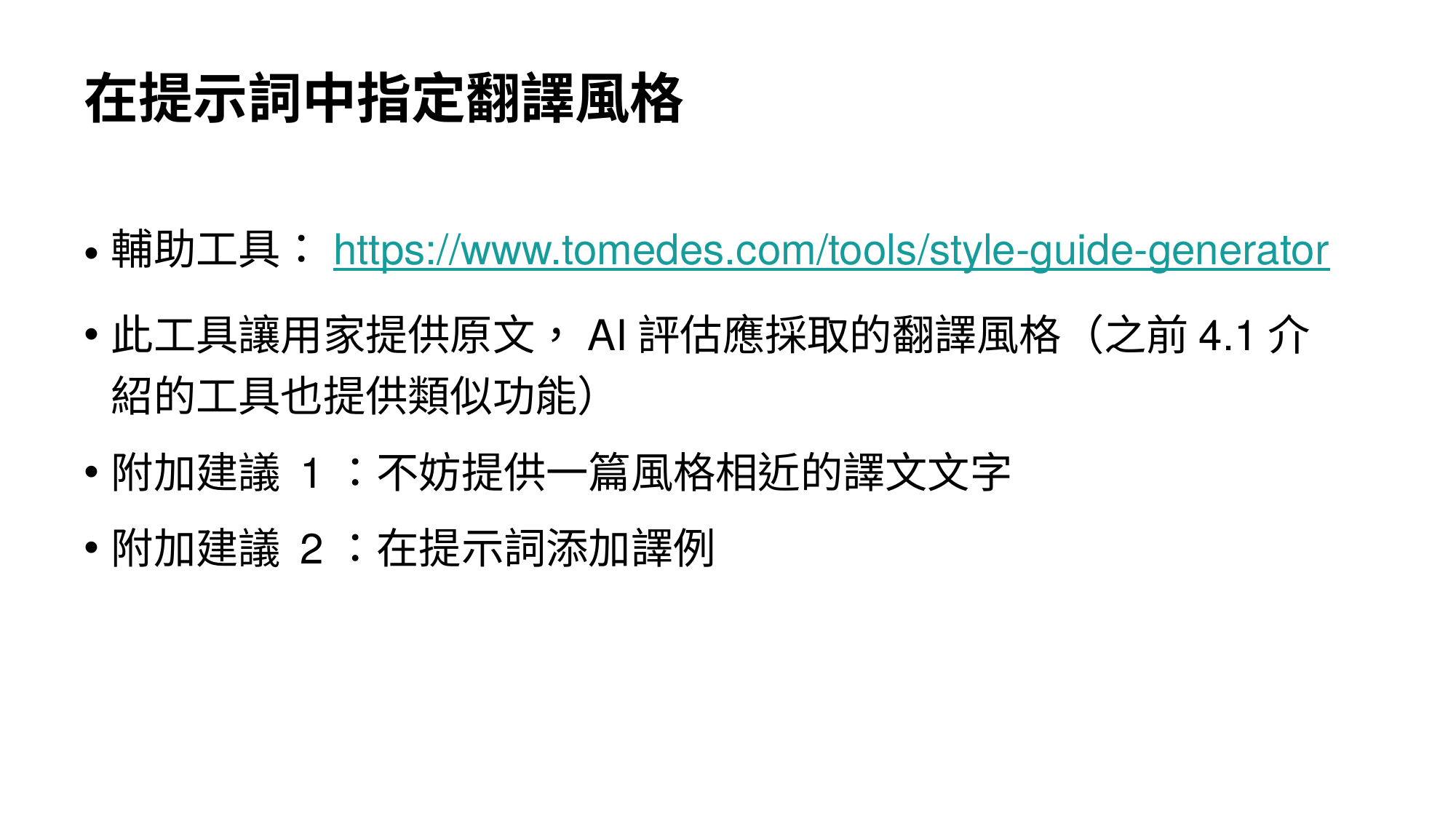

# 在提示詞中指定翻譯風格
輔助工具：https://www.tomedes.com/tools/style-guide-generator
此工具讓用家提供原文，AI評估應採取的翻譯風格（之前4.1介紹的工具也提供類似功能）
附加建議 1：不妨提供一篇風格相近的譯文文字
附加建議 2：在提示詞添加譯例